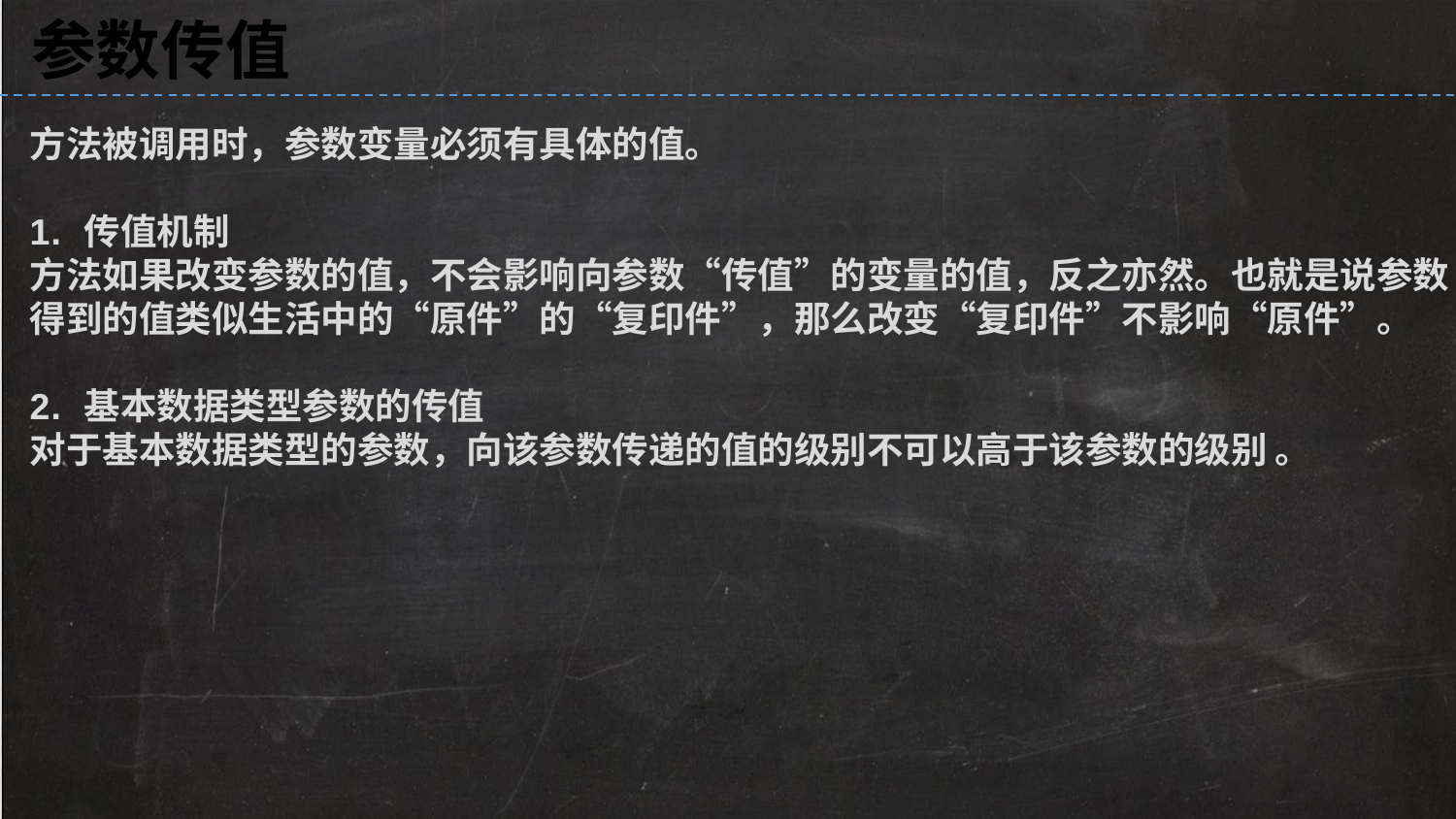

参数传值
方法被调用时，参数变量必须有具体的值。

传值机制
方法如果改变参数的值，不会影响向参数“传值”的变量的值，反之亦然。也就是说参数得到的值类似生活中的“原件”的“复印件”，那么改变“复印件”不影响“原件”。

基本数据类型参数的传值
对于基本数据类型的参数，向该参数传递的值的级别不可以高于该参数的级别 。